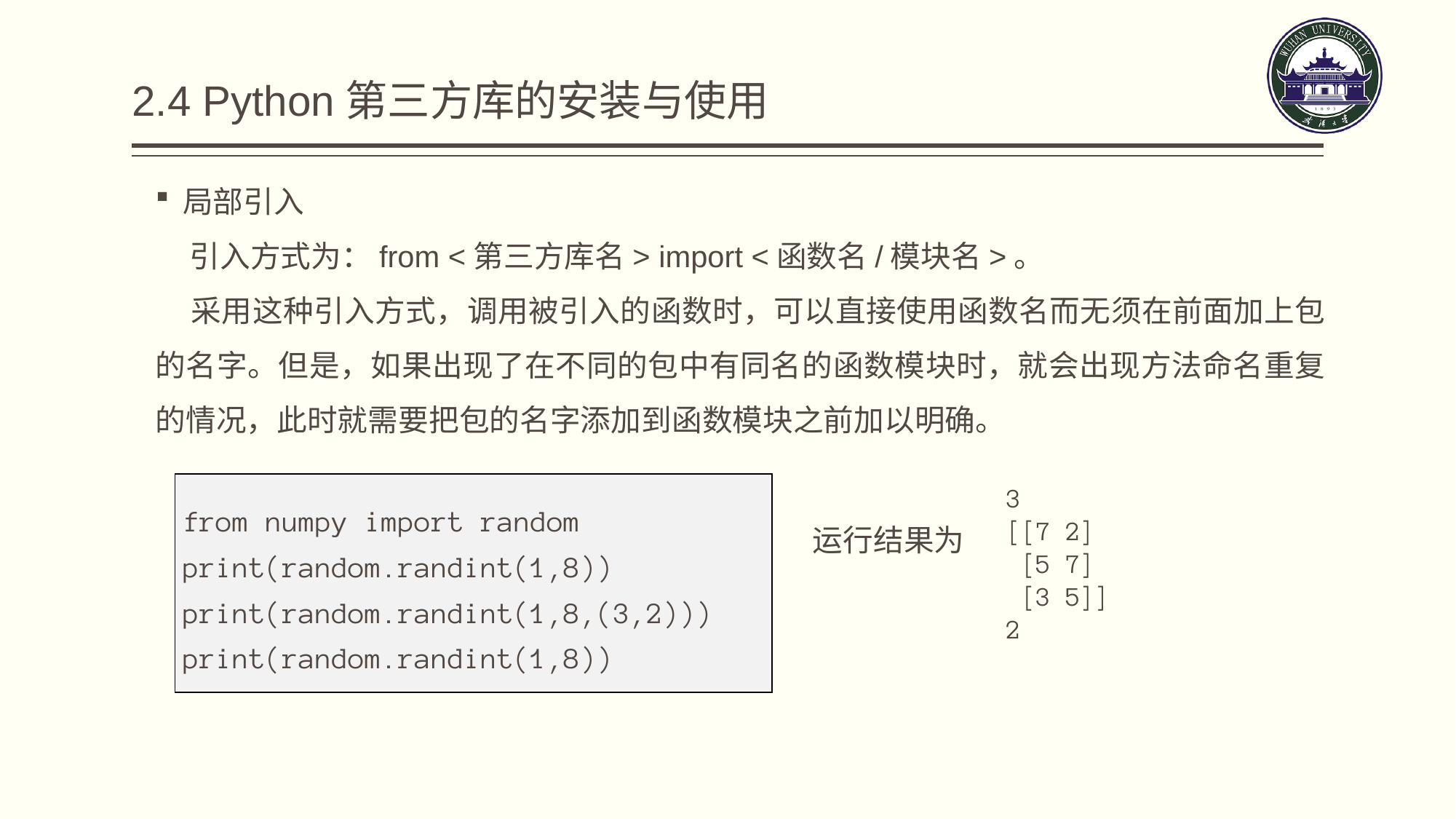

# 2.4 Python第三方库的安装与使用
局部引入
    引入方式为：from <第三方库名> import <函数名/模块名>。
    采用这种引入方式，调用被引入的函数时，可以直接使用函数名而无须在前面加上包的名字。但是，如果出现了在不同的包中有同名的函数模块时，就会出现方法命名重复的情况，此时就需要把包的名字添加到函数模块之前加以明确。

| from numpy import random print(random.randint(1,8)) print(random.randint(1,8,(3,2))) print(random.randint(1,8)) |
| --- |
3
[[7 2]
 [5 7]
 [3 5]]
2
运行结果为